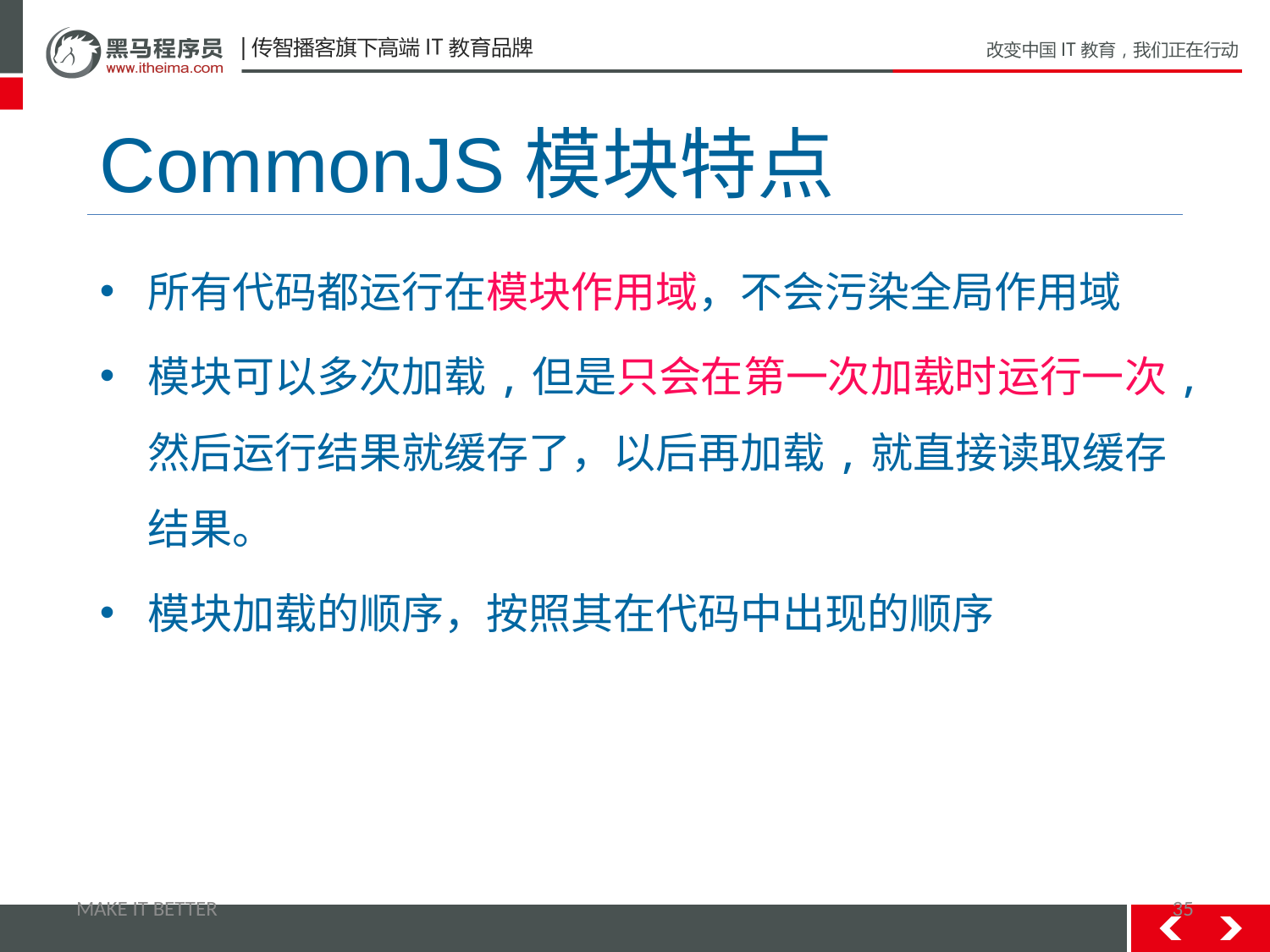

# CommonJS模块特点
所有代码都运行在模块作用域，不会污染全局作用域
模块可以多次加载,但是只会在第一次加载时运行一次,然后运行结果就缓存了，以后再加载,就直接读取缓存结果。
模块加载的顺序，按照其在代码中出现的顺序
MAKE IT BETTER
35